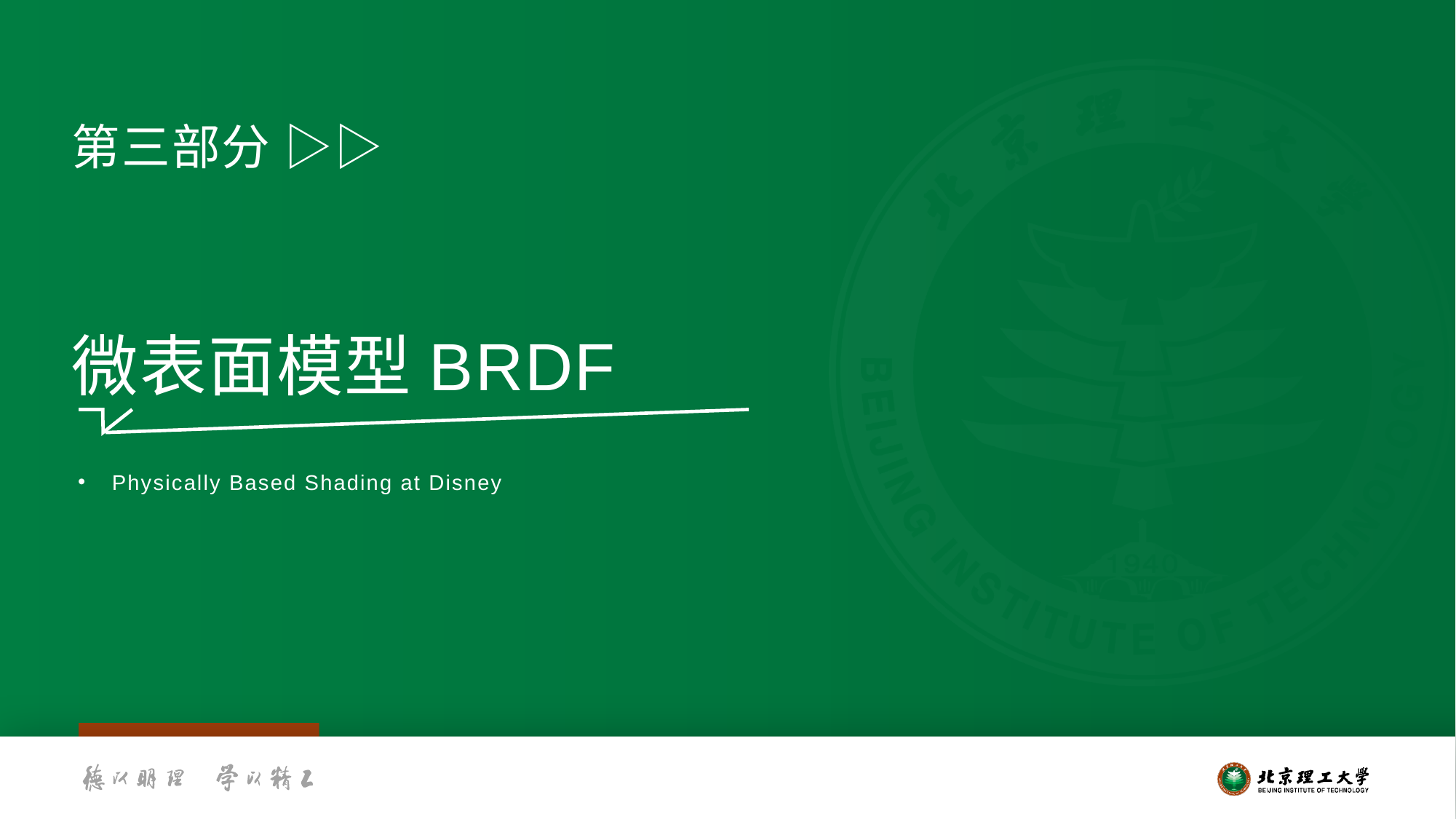

第三部分 ▷▷
微表面模型BRDF

Physically Based Shading at Disney